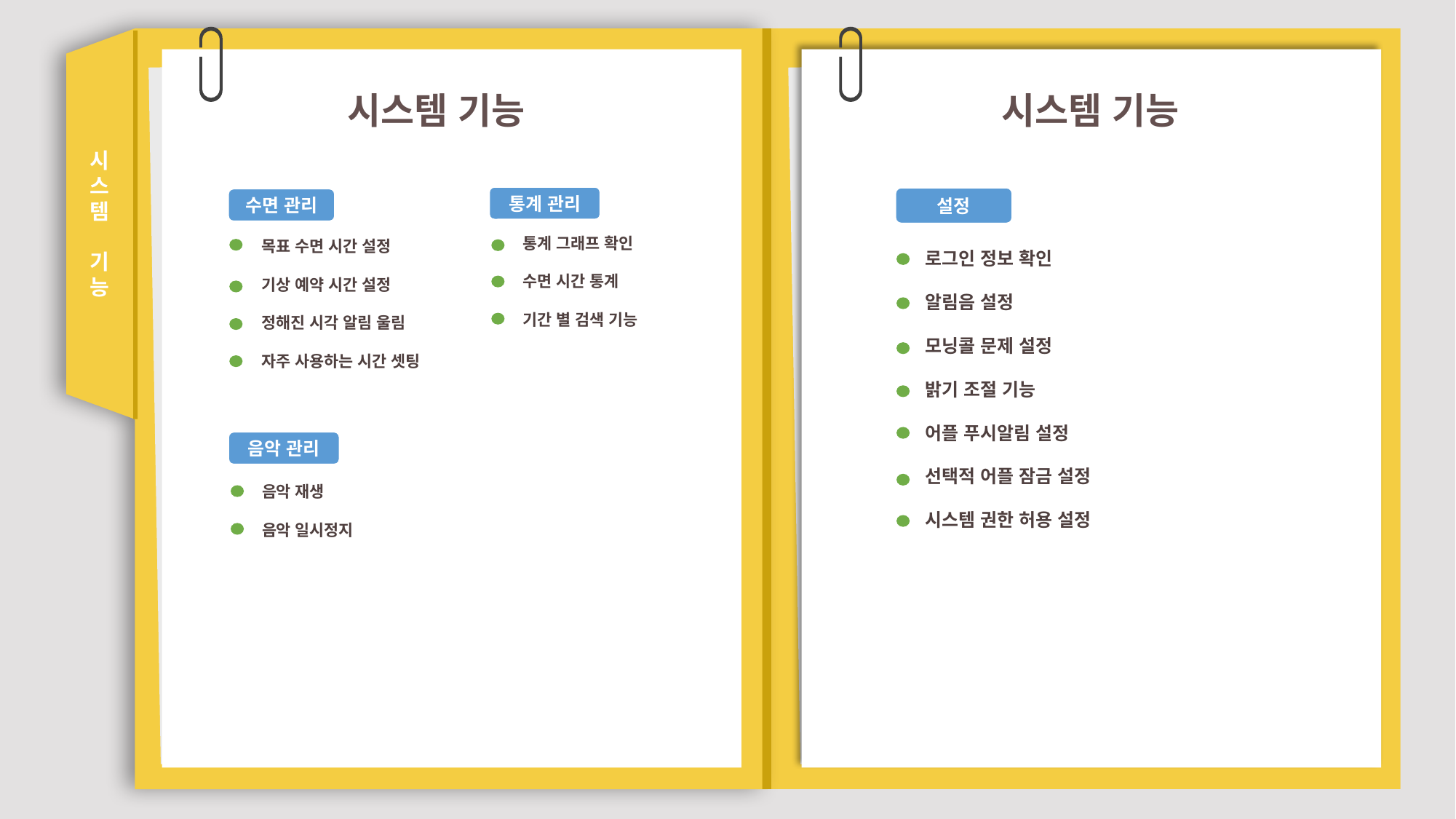

시스템 기능
    시스템 기능
시
스
템

기
능
통계 관리
통계 그래프 확인

수면 시간 통계

기간 별 검색 기능

설정
로그인 정보 확인

알림음 설정

모닝콜 문제 설정

밝기 조절 기능

어플 푸시알림 설정

선택적 어플 잠금 설정

시스템 권한 허용 설정

수면 관리

목표 수면 시간 설정

기상 예약 시간 설정

정해진 시각 알림 울림

자주 사용하는 시간 셋팅

음악 관리
음악 재생

음악 일시정지